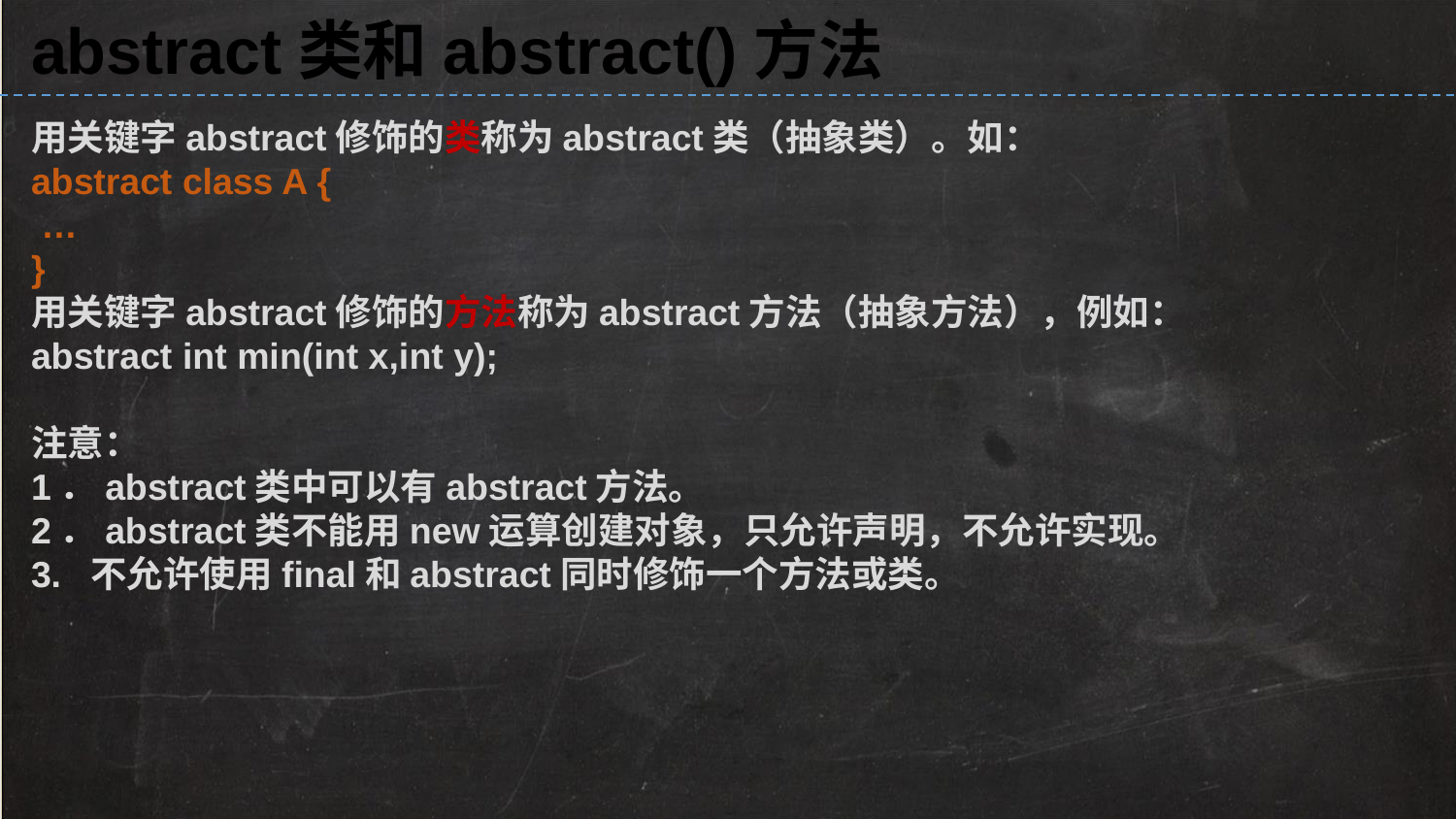

abstract类和abstract()方法
用关键字abstract修饰的类称为abstract类（抽象类）。如：
abstract class A {
 …
}
用关键字abstract修饰的方法称为abstract方法（抽象方法），例如：
abstract int min(int x,int y);

注意：
1．abstract类中可以有abstract方法。
2．abstract类不能用new运算创建对象，只允许声明，不允许实现。
3.  不允许使用final和abstract同时修饰一个方法或类。